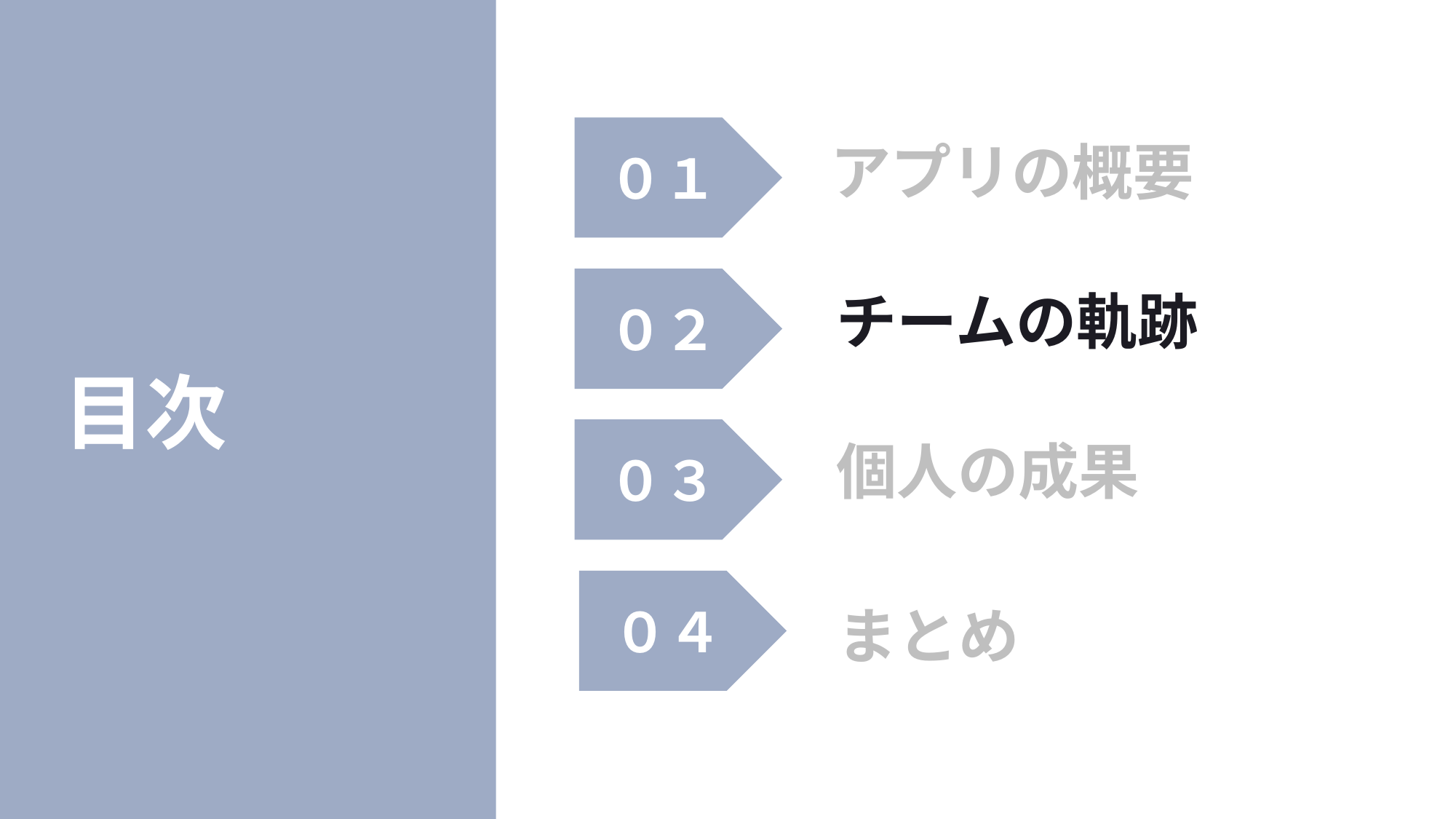

# 目次
０１
アプリの概要
０２
チームの軌跡
０３
個人の成果
０４
まとめ